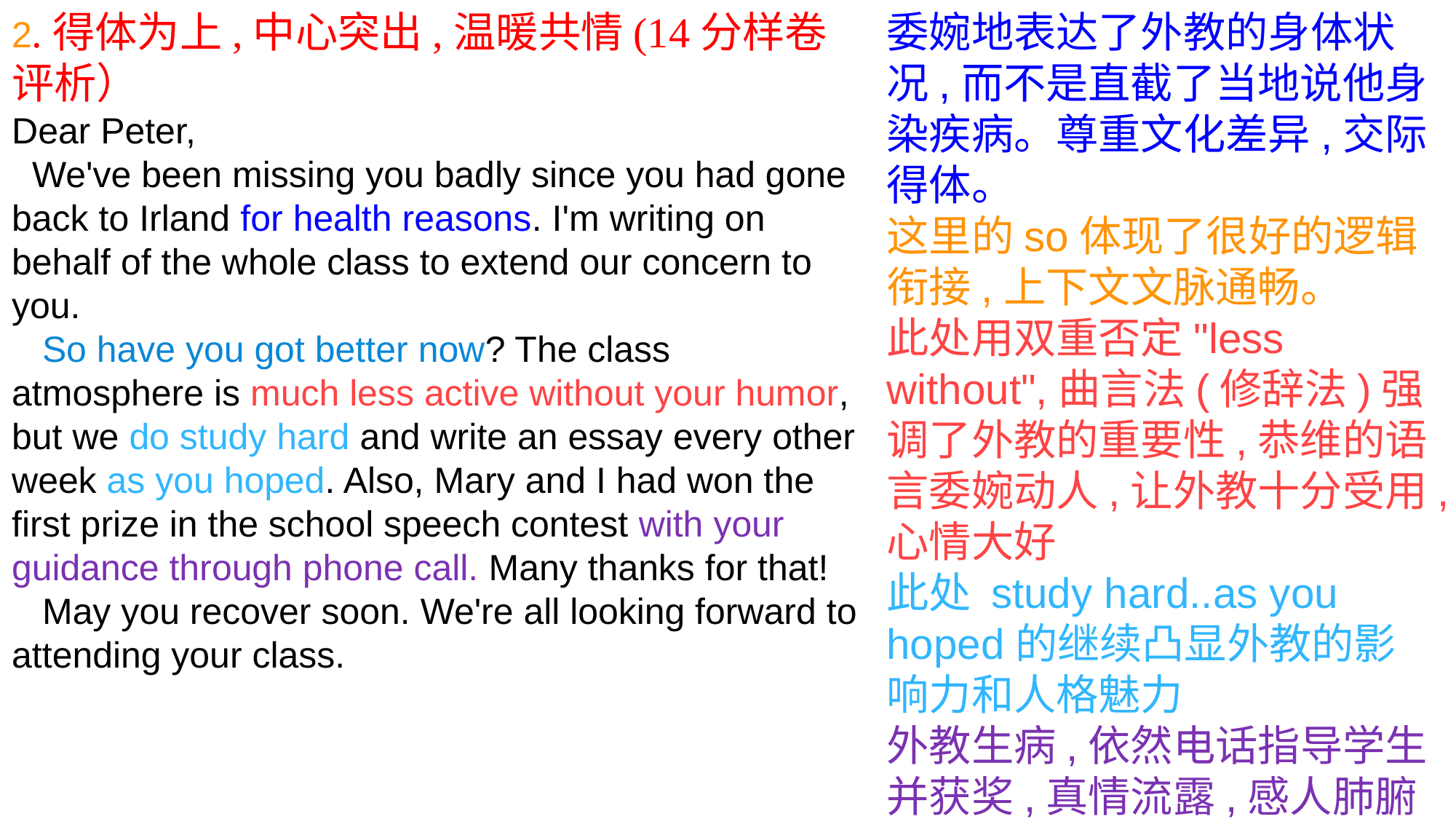

2.得体为上,中心突出,温暖共情(14分样卷评析）
Dear Peter,
  We've been missing you badly since you had gone back to Irland for health reasons. I'm writing on behalf of the whole class to extend our concern to you.
   So have you got better now? The class atmosphere is much less active without your humor, but we do study hard and write an essay every other week as you hoped. Also, Mary and I had won the first prize in the school speech contest with your guidance through phone call. Many thanks for that!
   May you recover soon. We're all looking forward to attending your class.

                                                                                          Yours，
                                                                                           Li Hua

委婉地表达了外教的身体状况,而不是直截了当地说他身染疾病。尊重文化差异,交际得体。
这里的so体现了很好的逻辑衔接,上下文文脉通畅。
此处用双重否定"less without",曲言法(修辞法)强调了外教的重要性,恭维的语言委婉动人,让外教十分受用,心情大好
此处 study hard..as you hoped的继续凸显外教的影响力和人格魅力
外教生病,依然电话指导学生并获奖,真情流露,感人肺腑